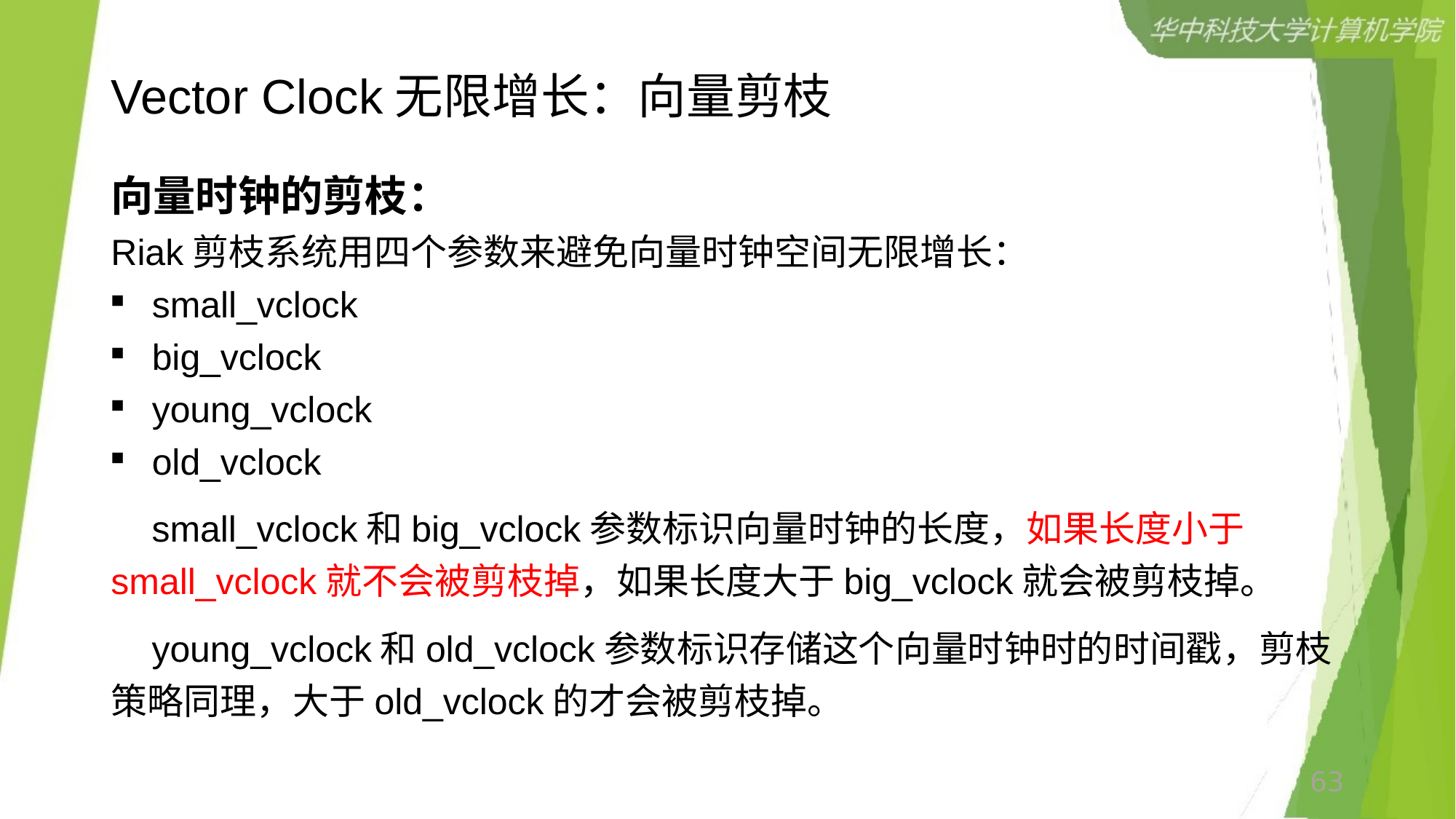

# Vector Clock无限增长：向量剪枝
向量时钟的剪枝：
Riak剪枝系统用四个参数来避免向量时钟空间无限增长：
small_vclock
big_vclock
young_vclock
old_vclock
    small_vclock和big_vclock参数标识向量时钟的长度，如果长度小于small_vclock就不会被剪枝掉，如果长度大于big_vclock就会被剪枝掉。
    young_vclock和old_vclock参数标识存储这个向量时钟时的时间戳，剪枝策略同理，大于old_vclock的才会被剪枝掉。
63